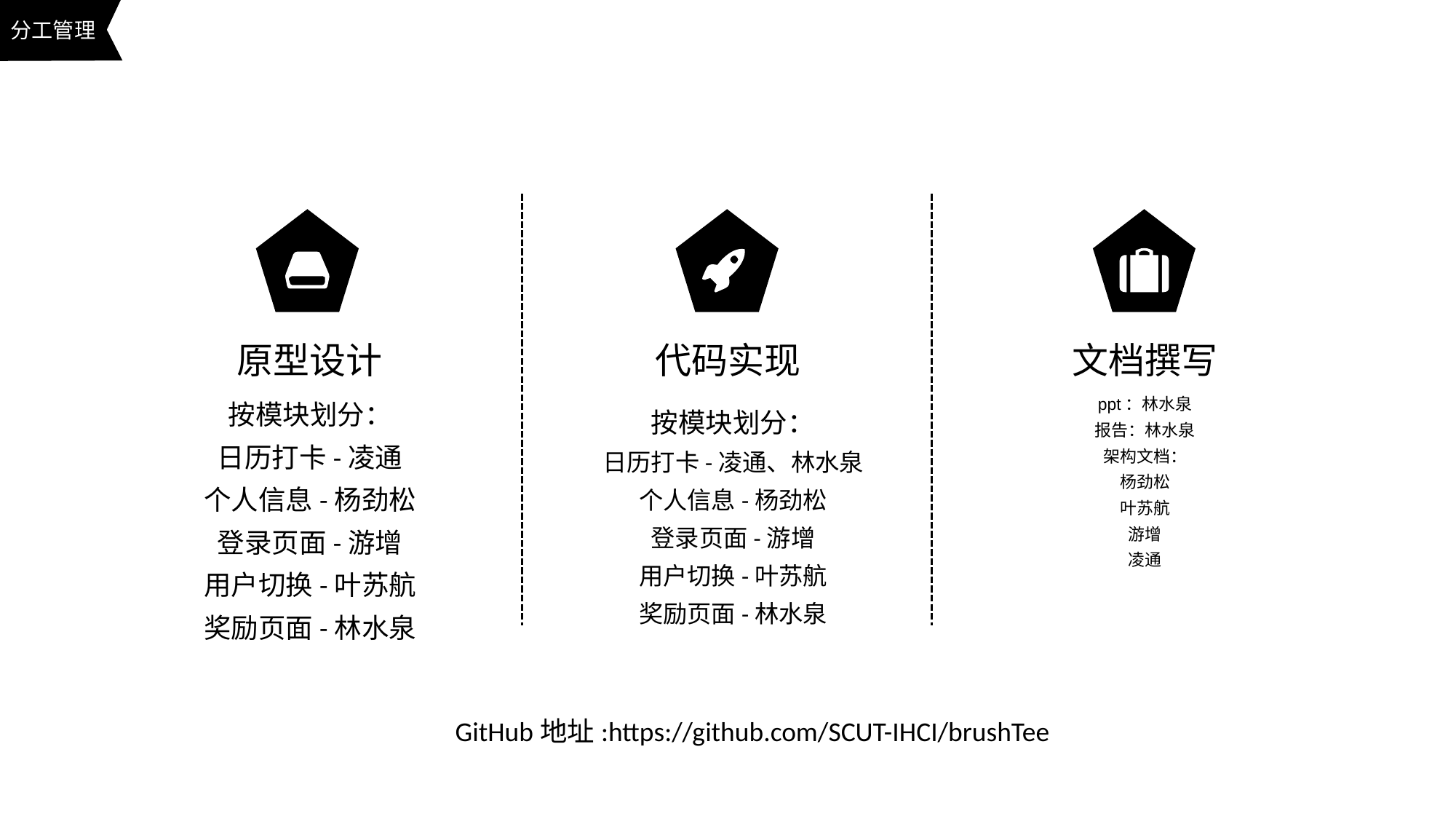

分工管理

原型设计
代码实现
文档撰写
按模块划分：
日历打卡-凌通
个人信息-杨劲松
登录页面-游增
用户切换-叶苏航
奖励页面-林水泉
ppt：林水泉
报告：林水泉
架构文档：
杨劲松
叶苏航
游增
凌通
按模块划分：
日历打卡-凌通、林水泉
个人信息-杨劲松
登录页面-游增
用户切换-叶苏航
奖励页面-林水泉
GitHub地址:https://github.com/SCUT-IHCI/brushTee